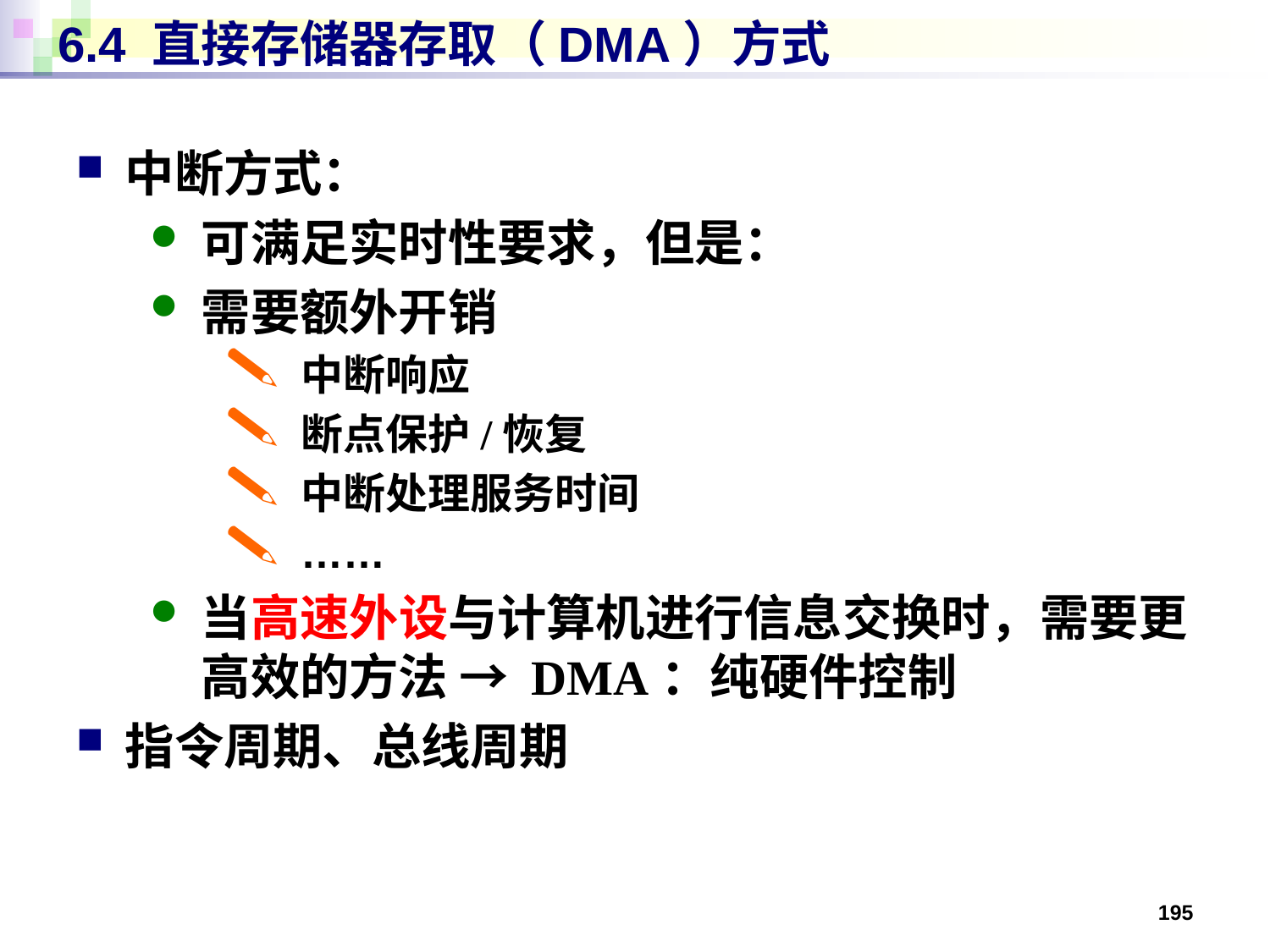

# 6.4 直接存储器存取（DMA）方式
中断方式：
可满足实时性要求，但是：
需要额外开销
中断响应
断点保护/恢复
中断处理服务时间
……
当高速外设与计算机进行信息交换时，需要更高效的方法 → DMA：纯硬件控制
指令周期、总线周期
195